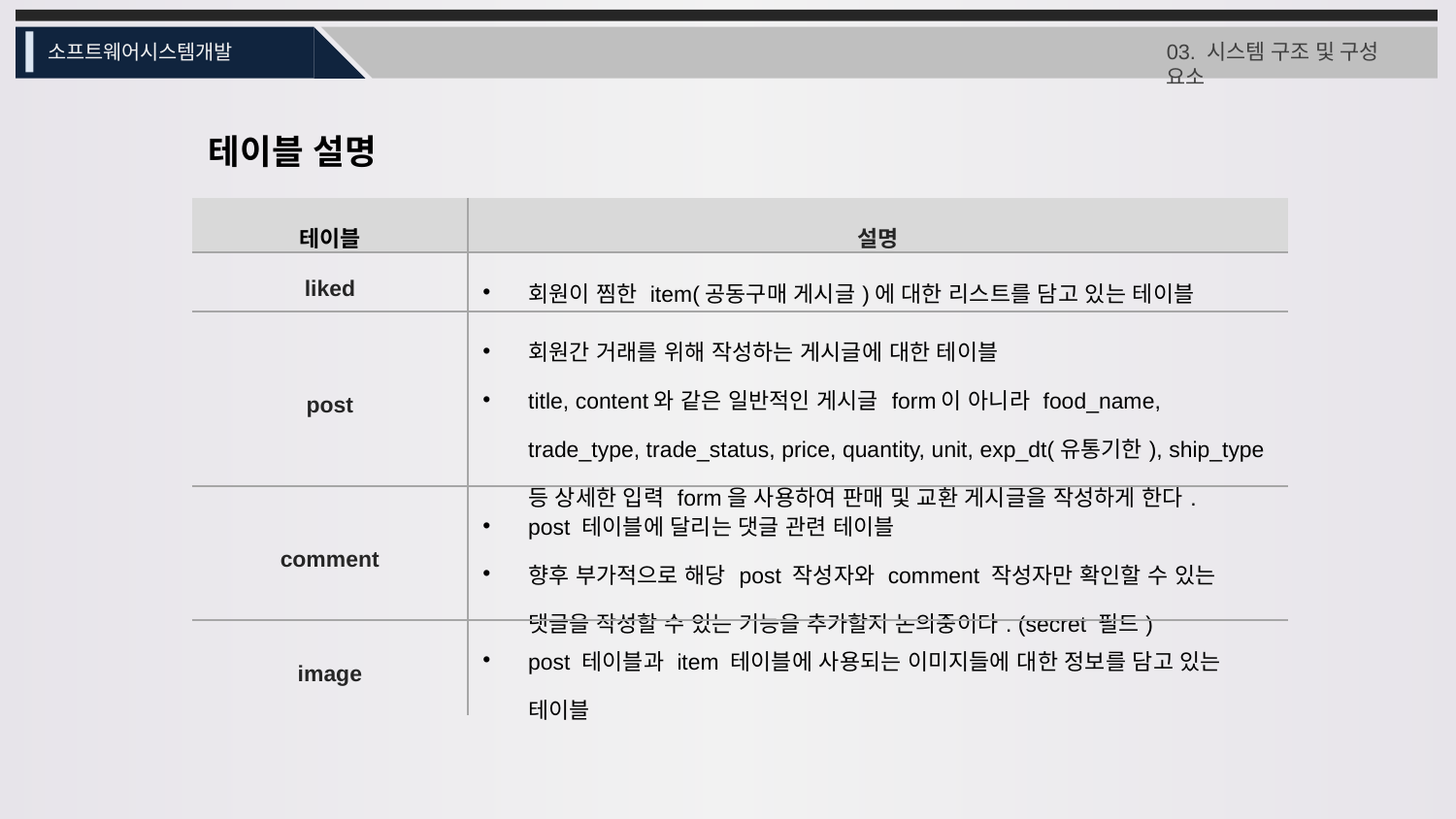

03. 시스템 구조 및 구성 요소
소프트웨어시스템개발
테이블 설명
| 테이블 | 설명 |
| --- | --- |
| liked | 회원이 찜한 item(공동구매 게시글)에 대한 리스트를 담고 있는 테이블 |
| post | 회원간 거래를 위해 작성하는 게시글에 대한 테이블 title, content와 같은 일반적인 게시글 form이 아니라 food\_name, trade\_type, trade\_status, price, quantity, unit, exp\_dt(유통기한), ship\_type 등 상세한 입력 form을 사용하여 판매 및 교환 게시글을 작성하게 한다. |
| comment | post 테이블에 달리는 댓글 관련 테이블 향후 부가적으로 해당 post 작성자와 comment 작성자만 확인할 수 있는 댓글을 작성할 수 있는 기능을 추가할지 논의중이다. (secret 필드) |
| image | post 테이블과 item 테이블에 사용되는 이미지들에 대한 정보를 담고 있는 테이블 |